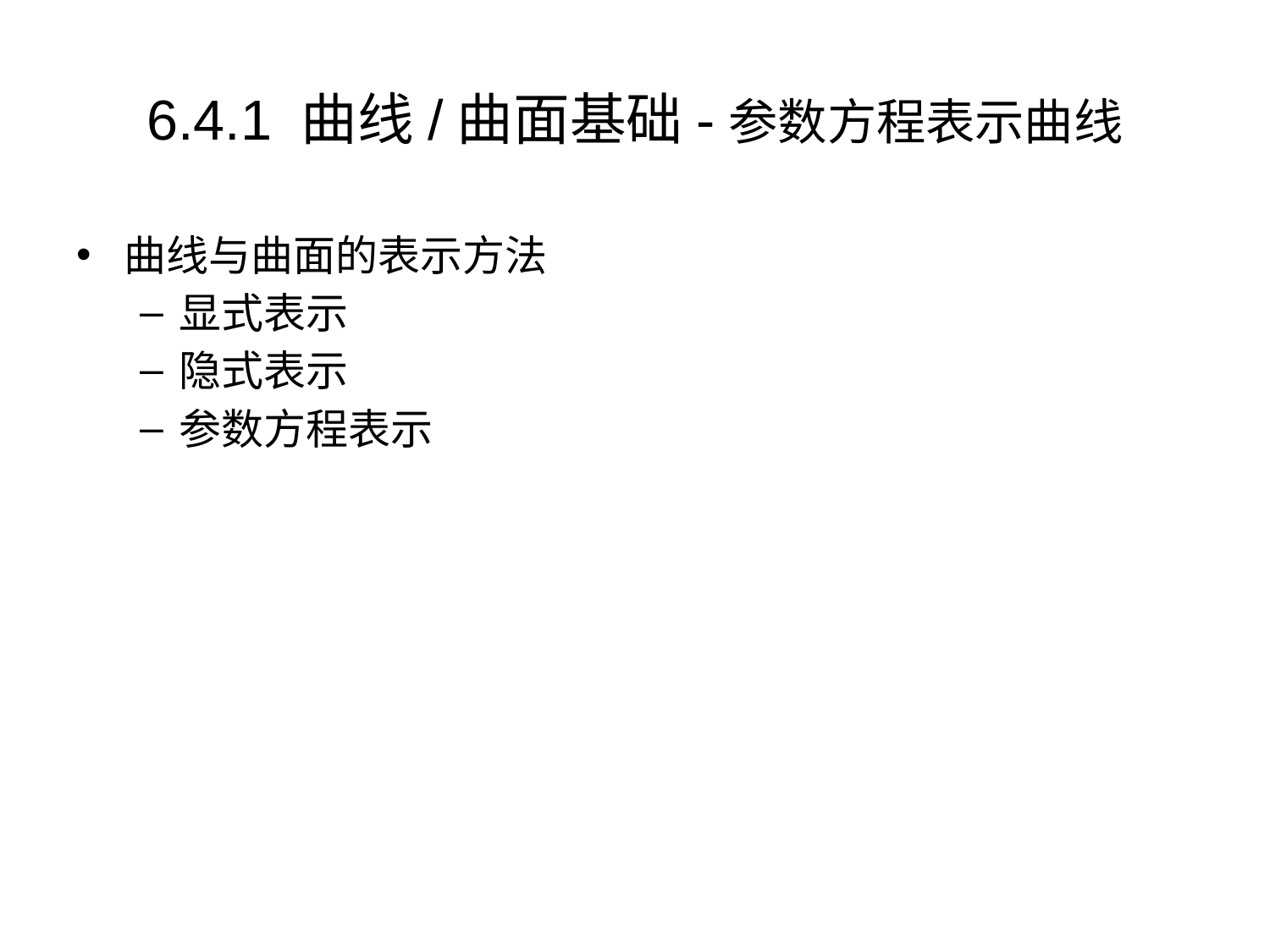

# 6.4.1 曲线/曲面基础-参数方程表示曲线
曲线与曲面的表示方法
显式表示
隐式表示
参数方程表示